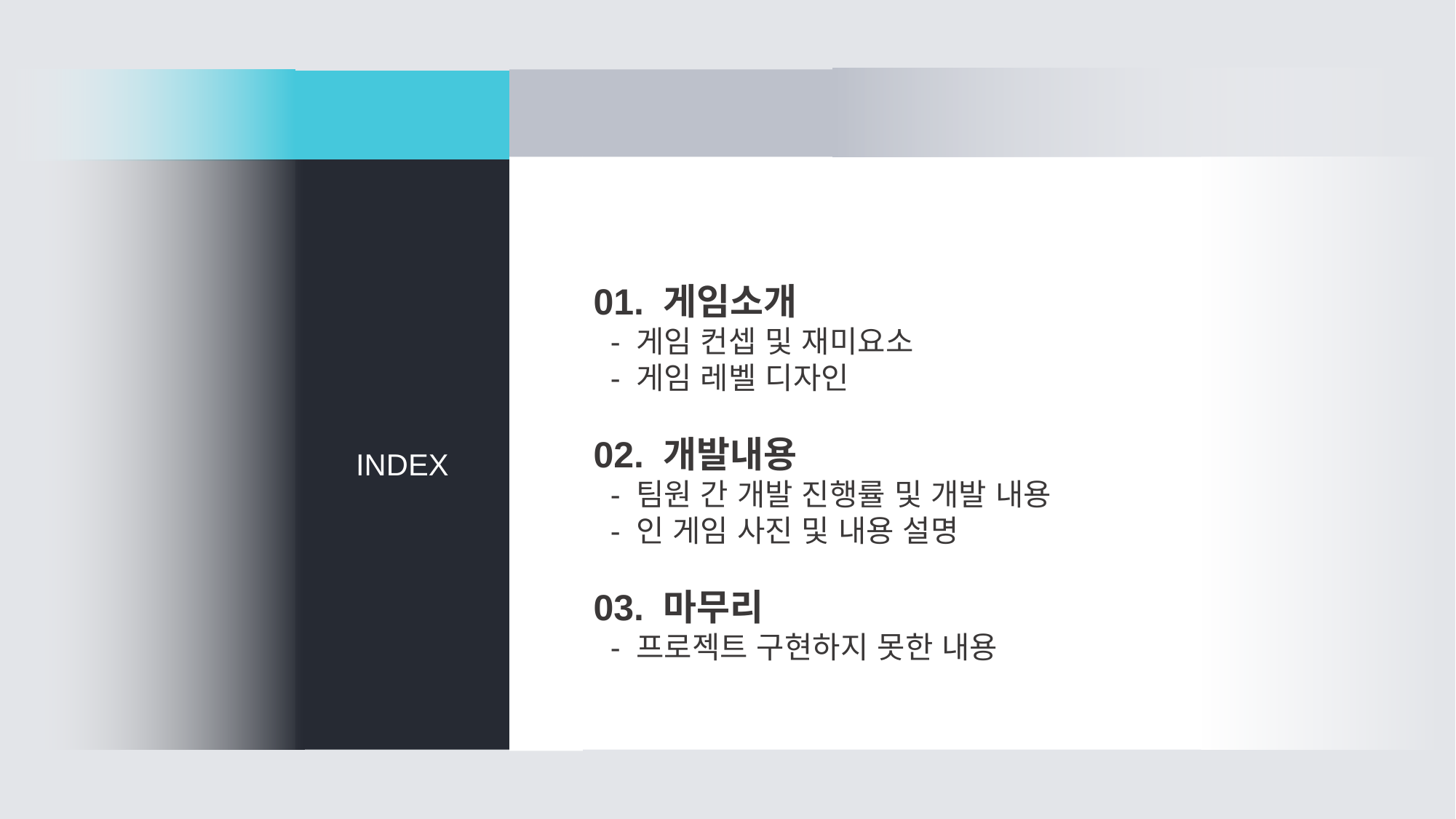

01. 게임소개
  - 게임 컨셉 및 재미요소
  - 게임 레벨 디자인

02. 개발내용
  - 팀원 간 개발 진행률 및 개발 내용
  - 인 게임 사진 및 내용 설명

03. 마무리
  - 프로젝트 구현하지 못한 내용

INDEX